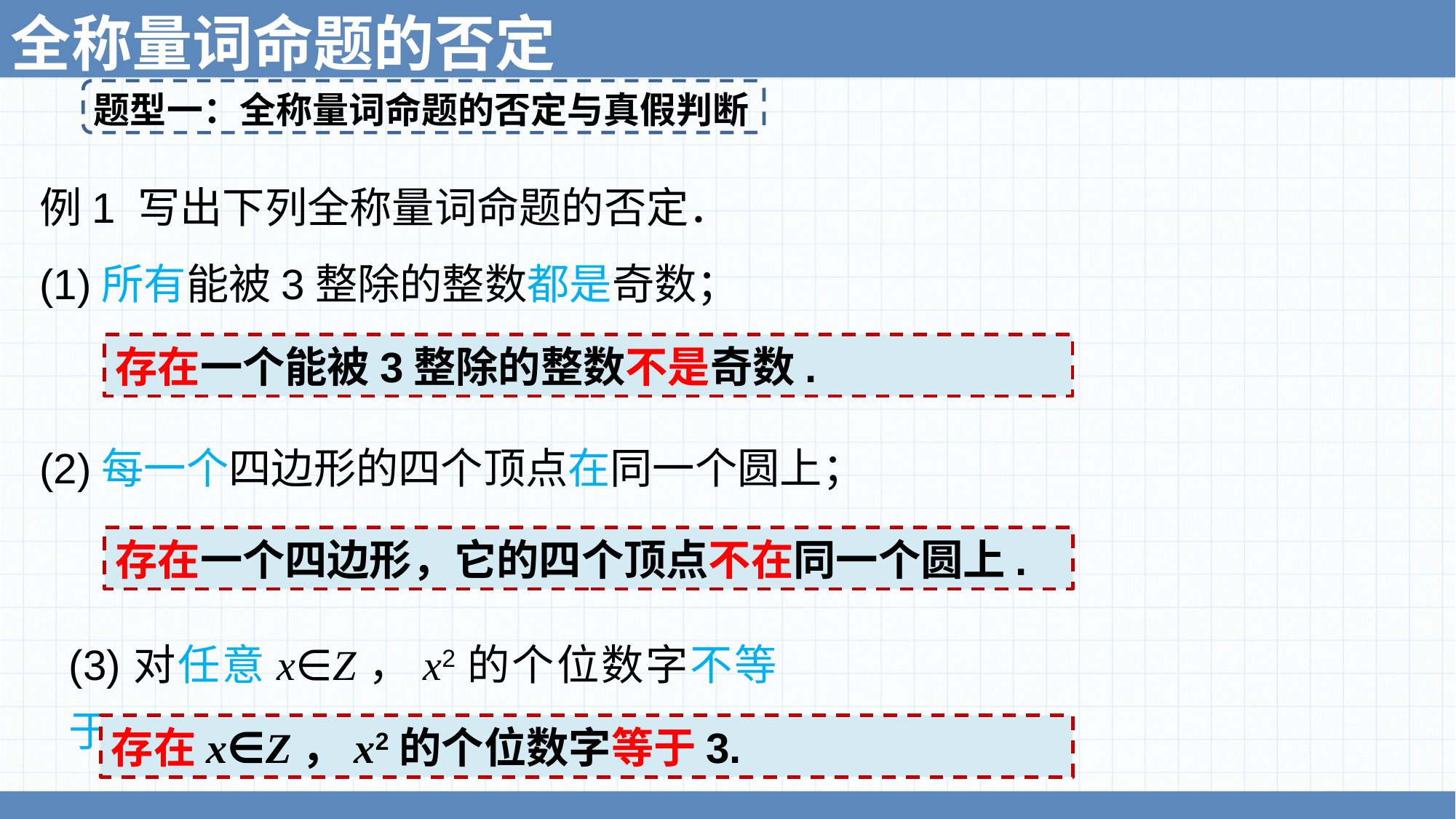

全称量词命题的否定

题型一：全称量词命题的否定与真假判断
例1 写出下列全称量词命题的否定．
(1)所有能被3整除的整数都是奇数；
存在一个能被3整除的整数不是奇数.
(2)每一个四边形的四个顶点在同一个圆上；
存在一个四边形，它的四个顶点不在同一个圆上.
(3)对任意x∈Z，x2的个位数字不等于3.
存在x∈Z，x2的个位数字等于3.